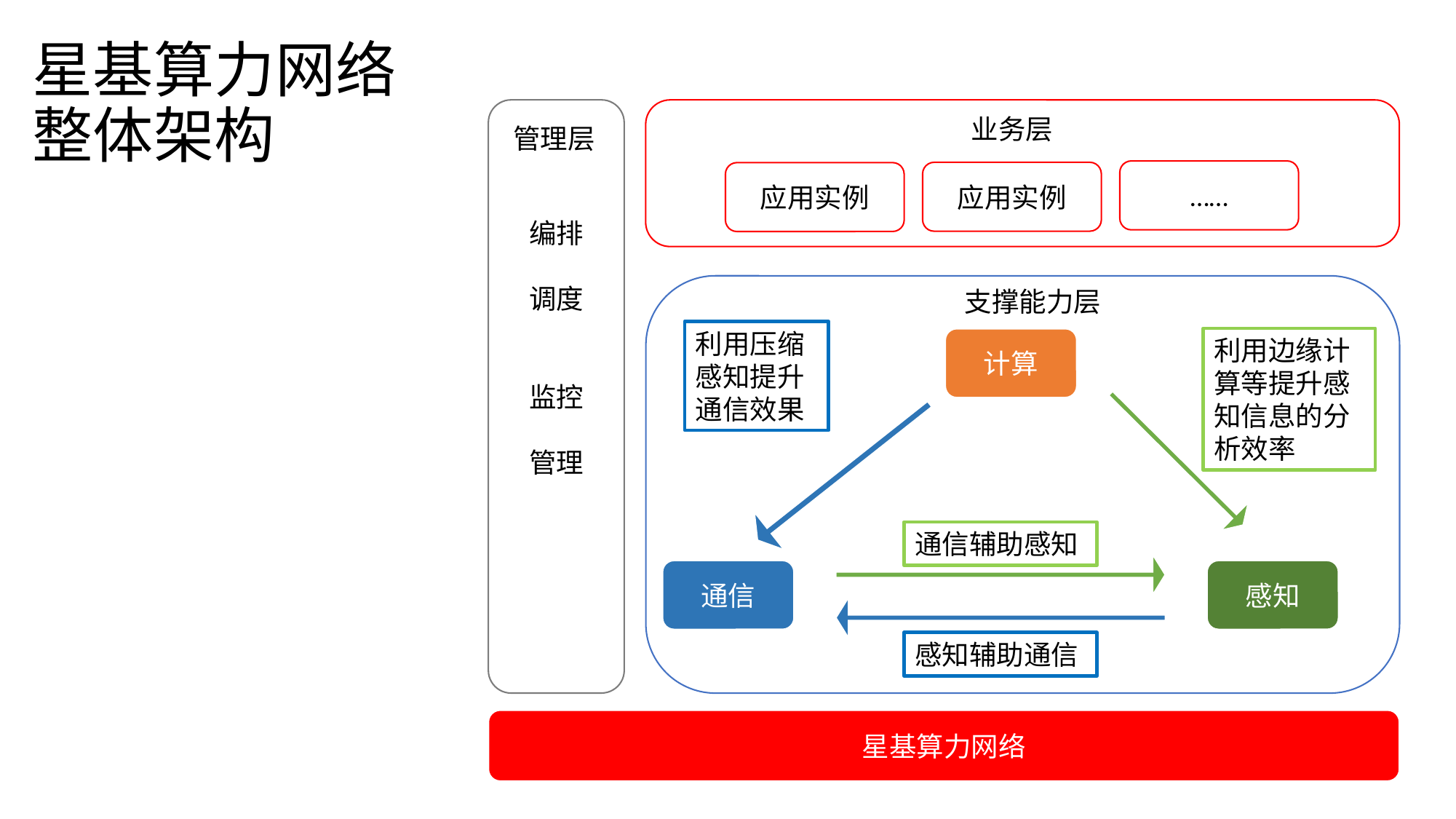

# 星基算力网络 整体架构
编排

调度

监控

管理

业务层
管理层
……
应用实例
应用实例

支撑能力层
利用压缩感知提升通信效果
利用边缘计算等提升感知信息的分析效率
计算

通信辅助感知
通信
感知
感知辅助通信
星基算力网络